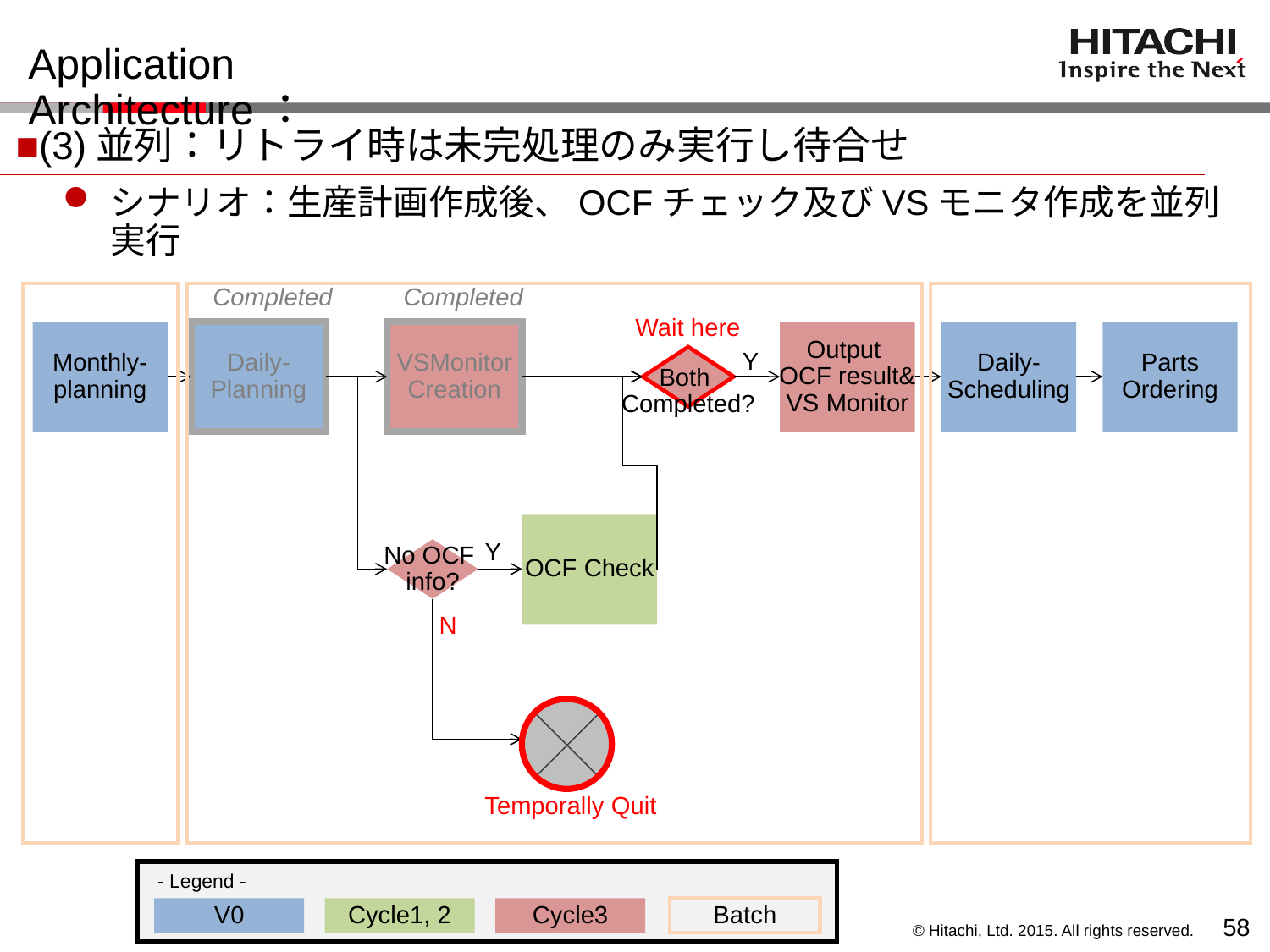

# Application Architecture：
■(3)並列：リトライ時は未完処理のみ実行し待合せ
シナリオ：生産計画作成後、OCFチェック及びVSモニタ作成を並列実行
Completed
Completed

Wait here
Monthly-
planning
Daily-
Planning
VSMonitor
Creation
Output
OCF result&
VS Monitor
Daily-
Scheduling
Parts
Ordering
Y

Both
Completed?
OCF Check
Y
No OCF
info?
N

Temporally Quit
- Legend -

Batch
V0
Cycle1, 2
Cycle3
58